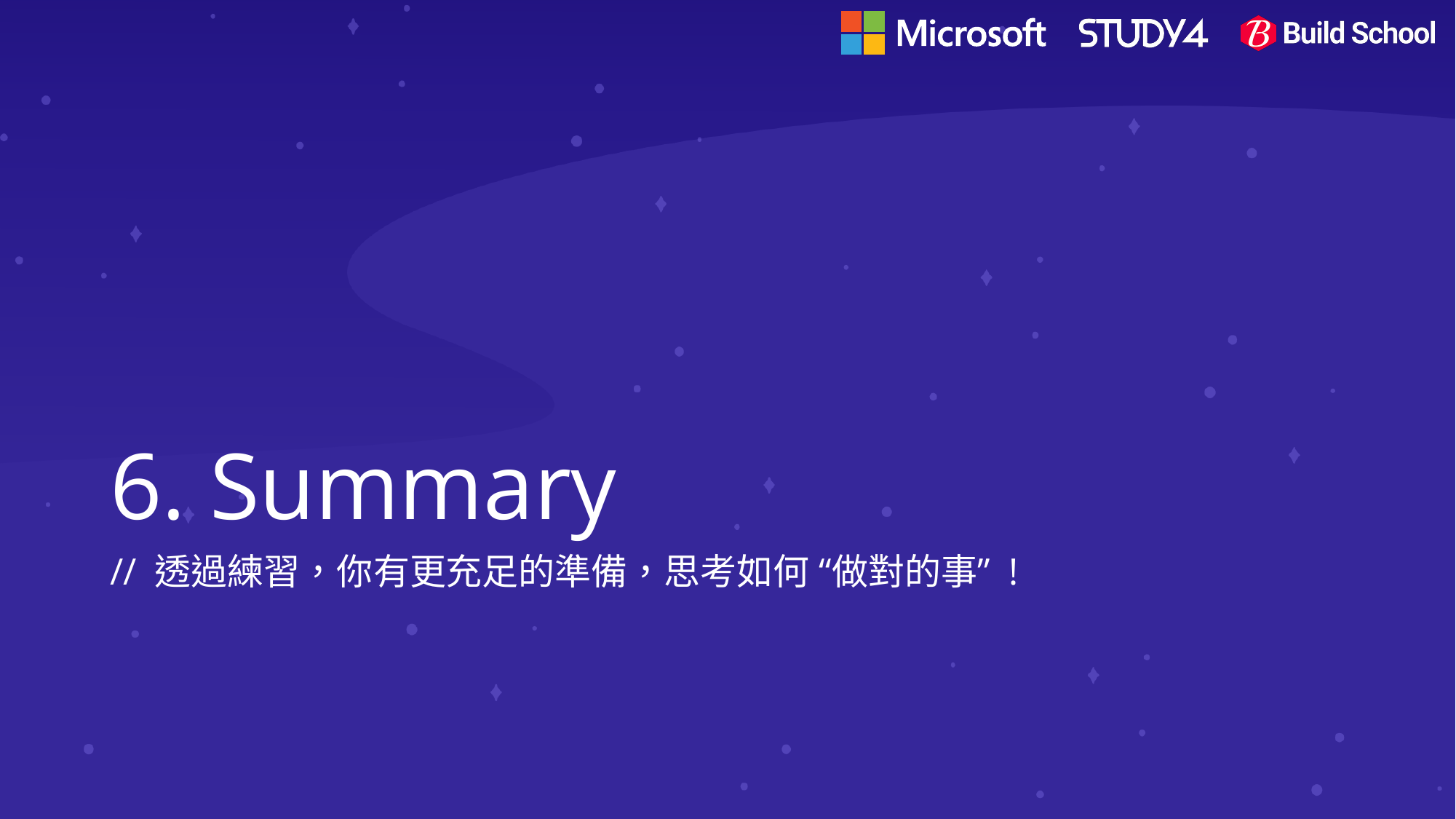

# 6. Summary
// 透過練習，你有更充足的準備，思考如何 “做對的事” !